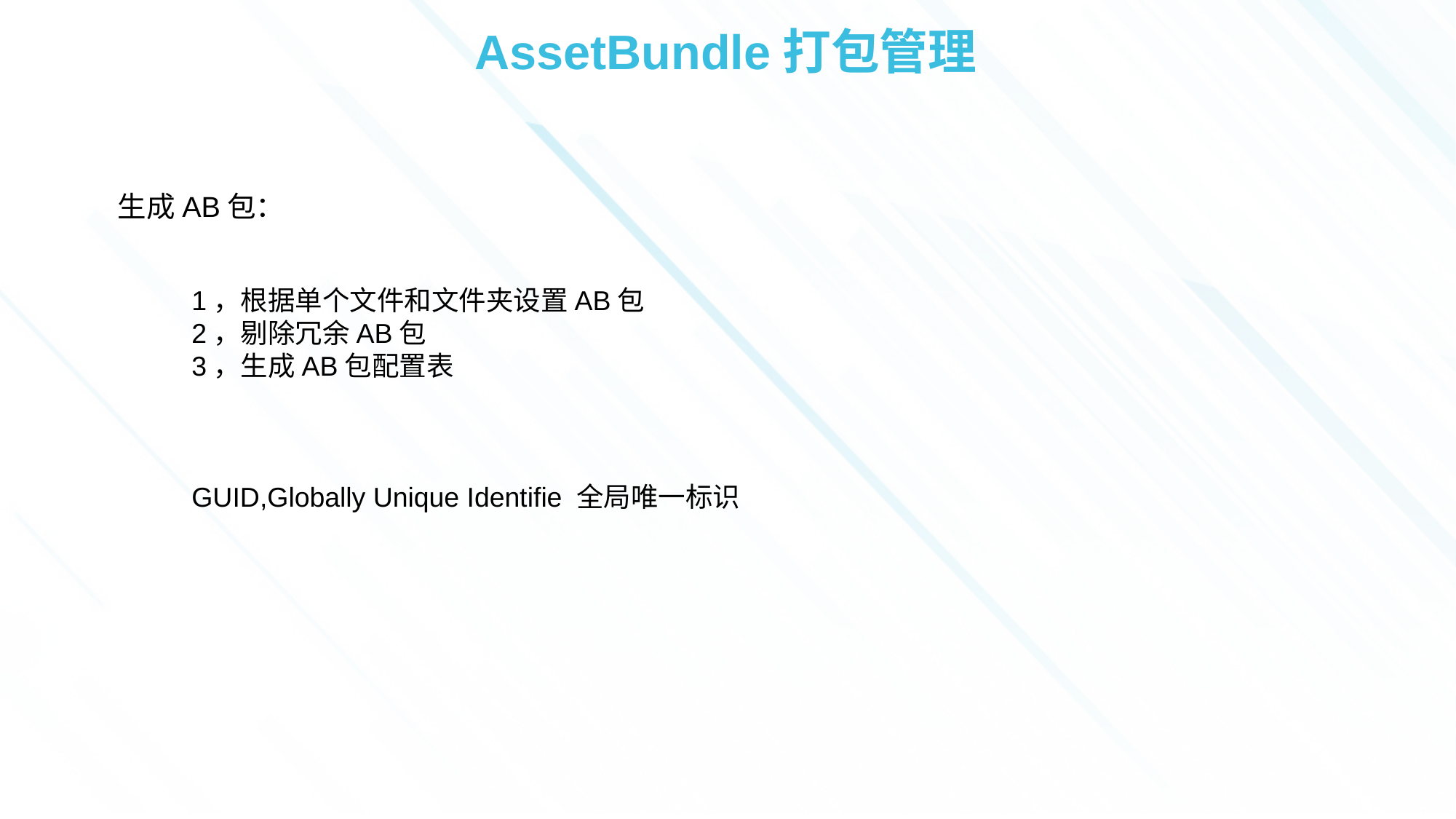

# AssetBundle打包管理
生成AB包：
1，根据单个文件和文件夹设置AB包
2，剔除冗余AB包
3，生成AB包配置表

GUID,Globally Unique Identifie 全局唯一标识